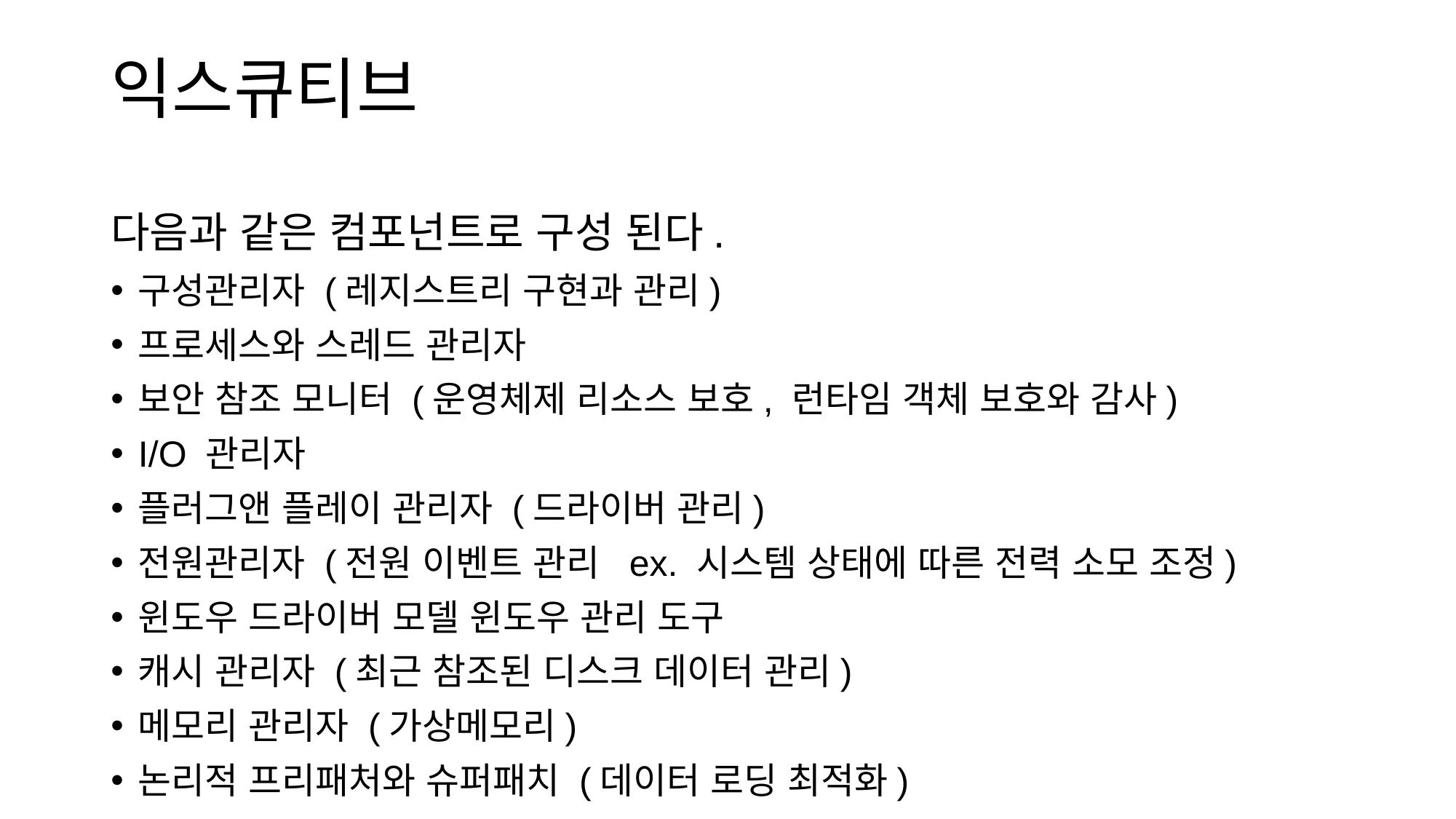

# 익스큐티브

다음과 같은 컴포넌트로 구성 된다.
구성관리자 (레지스트리 구현과 관리)
프로세스와 스레드 관리자
보안 참조 모니터 (운영체제 리소스 보호, 런타임 객체 보호와 감사)
I/O 관리자
플러그앤 플레이 관리자 (드라이버 관리)
전원관리자 (전원 이벤트 관리  ex. 시스템 상태에 따른 전력 소모 조정)
윈도우 드라이버 모델 윈도우 관리 도구
캐시 관리자 (최근 참조된 디스크 데이터 관리)
메모리 관리자 (가상메모리)
논리적 프리패처와 슈퍼패치 (데이터 로딩 최적화)